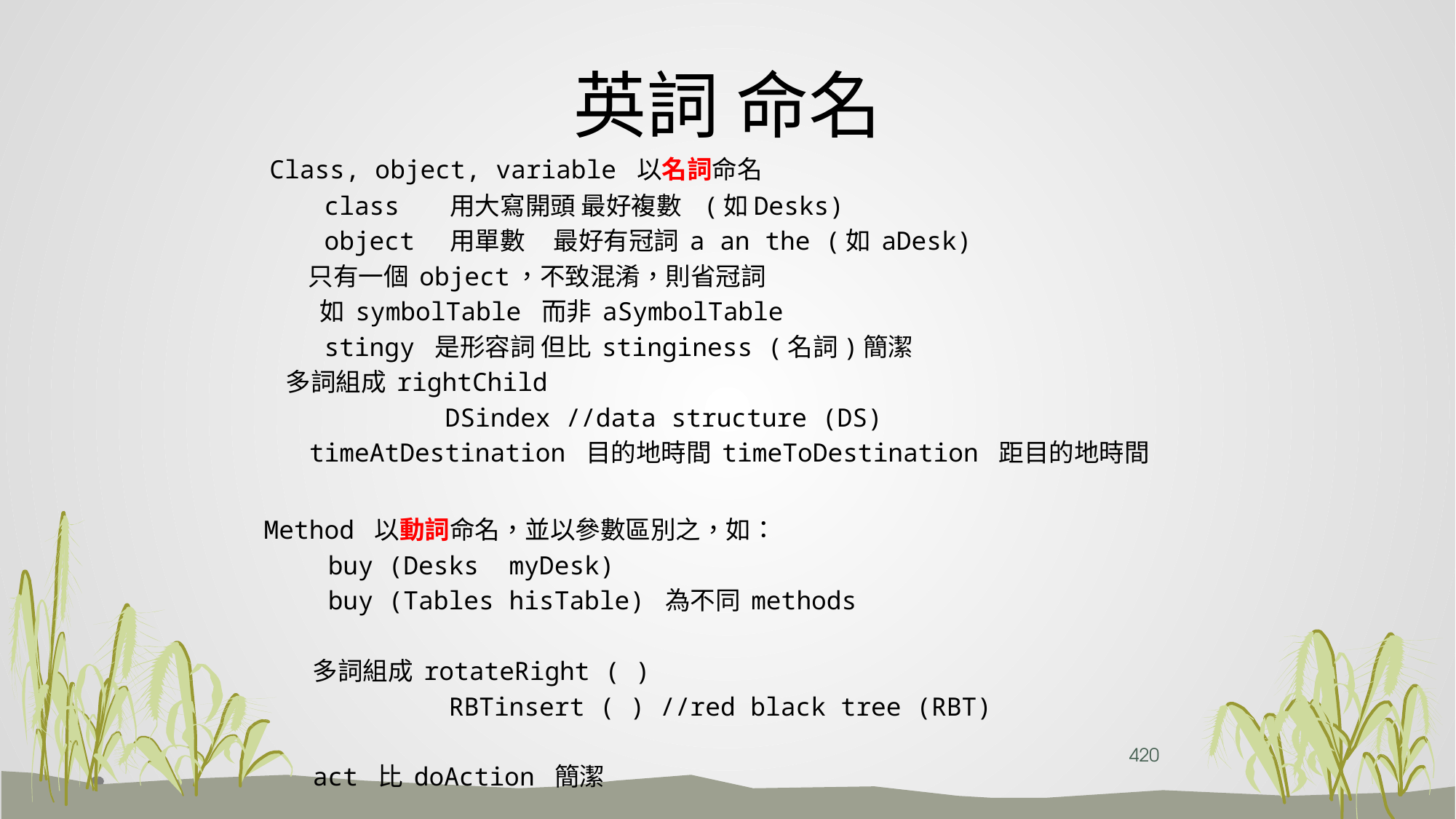

# 英詞 命名
   Class, object, variable 以名詞命名
    class   用大寫開頭 最好複數   (如Desks)
    object  用單數     最好有冠詞 a an the (如 aDesk)
       只有一個 object，不致混淆，則省冠詞
         如 symbolTable 而非 aSymbolTable
    stingy 是形容詞 但比 stinginess (名詞)簡潔
   多詞組成 rightChild
            DSindex //data structure (DS)
   timeAtDestination 目的地時間 timeToDestination 距目的地時間

Method 以動詞命名，並以參數區別之，如：
 buy (Desks  myDesk)
 buy (Tables hisTable) 為不同 methods

多詞組成 rotateRight ( )
         RBTinsert ( ) //red black tree (RBT)

act 比 doAction 簡潔

420